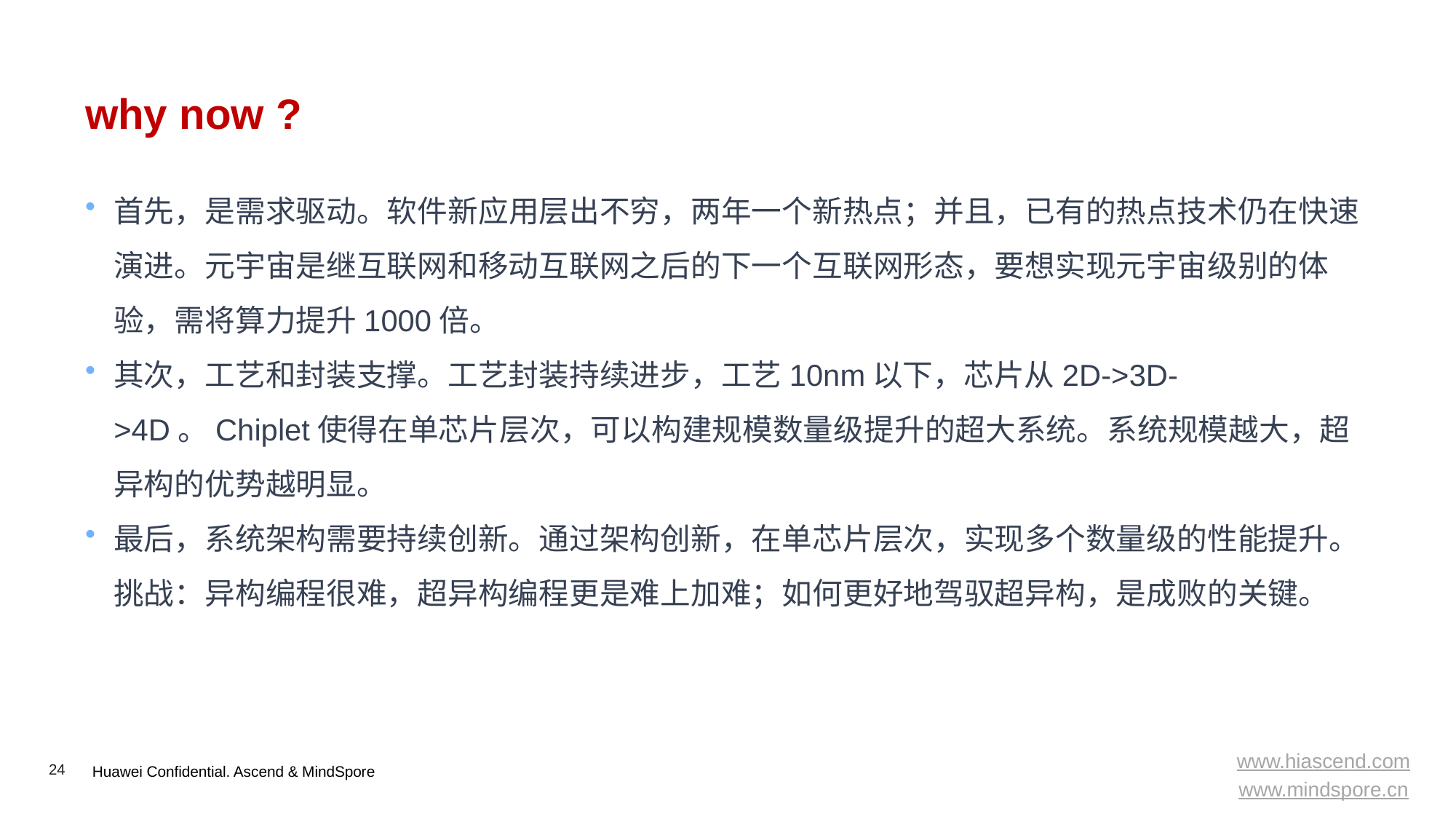

# why now ?
首先，是需求驱动。软件新应用层出不穷，两年一个新热点；并且，已有的热点技术仍在快速演进。元宇宙是继互联网和移动互联网之后的下一个互联网形态，要想实现元宇宙级别的体验，需将算力提升1000倍。
其次，工艺和封装支撑。工艺封装持续进步，工艺10nm以下，芯片从2D->3D->4D。Chiplet使得在单芯片层次，可以构建规模数量级提升的超大系统。系统规模越大，超异构的优势越明显。
最后，系统架构需要持续创新。通过架构创新，在单芯片层次，实现多个数量级的性能提升。挑战：异构编程很难，超异构编程更是难上加难；如何更好地驾驭超异构，是成败的关键。